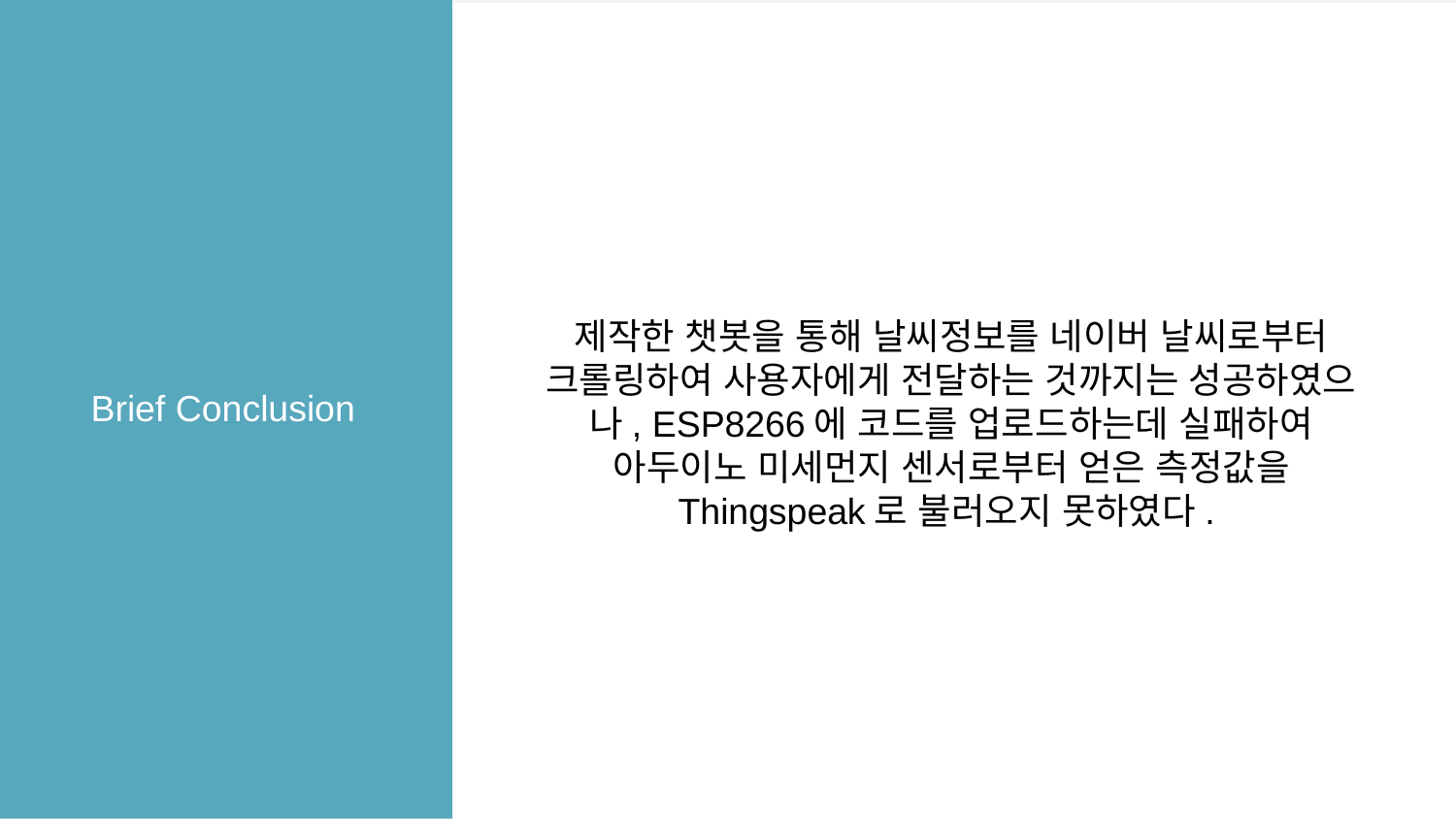

제작한 챗봇을 통해 날씨정보를 네이버 날씨로부터 크롤링하여 사용자에게 전달하는 것까지는 성공하였으나, ESP8266에 코드를 업로드하는데 실패하여 아두이노 미세먼지 센서로부터 얻은 측정값을 Thingspeak로 불러오지 못하였다.
Brief Conclusion